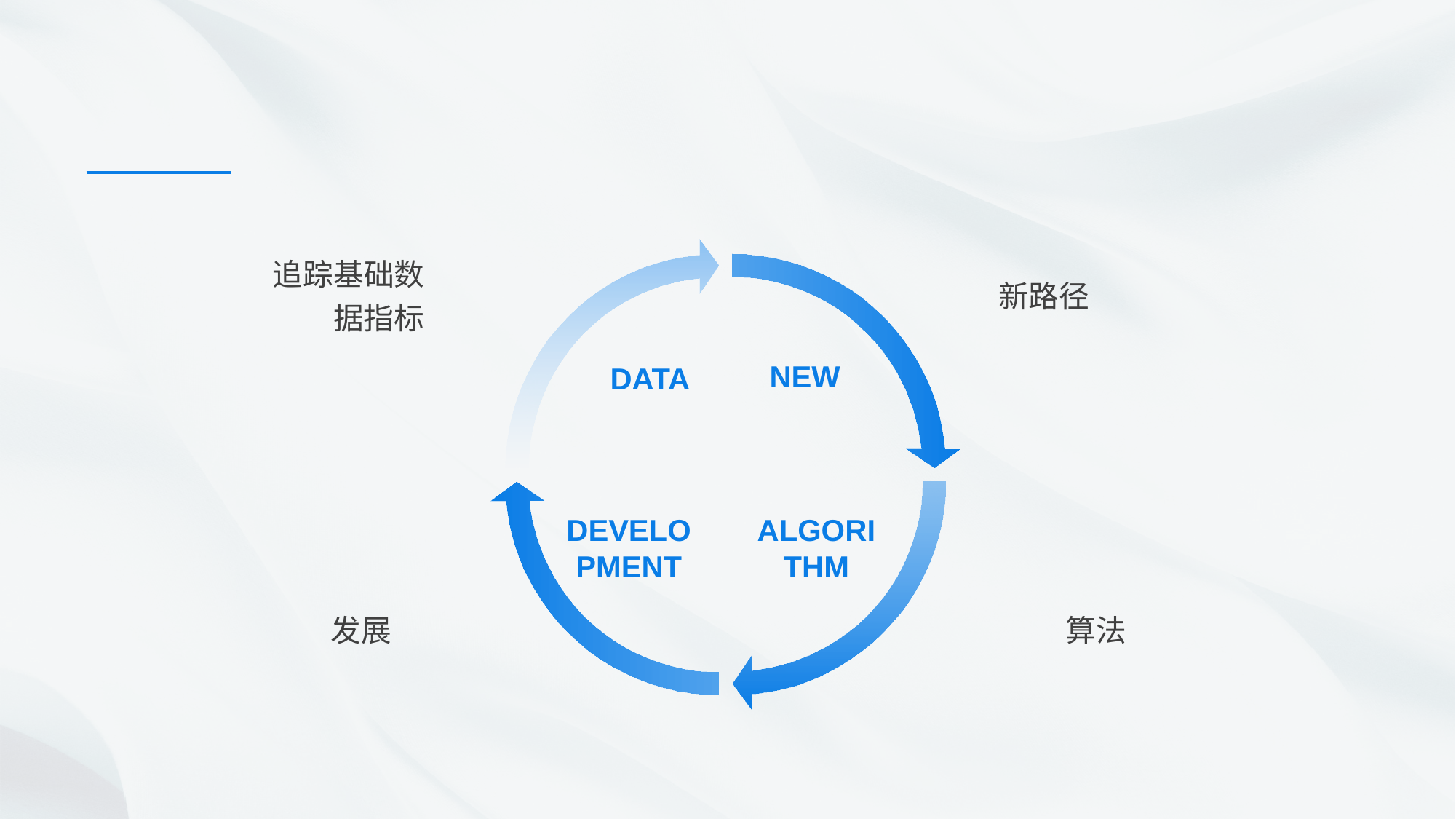

追踪基础数据指标
新路径
NEW
DATA
DEVELOPMENT
ALGORITHM
发展
算法